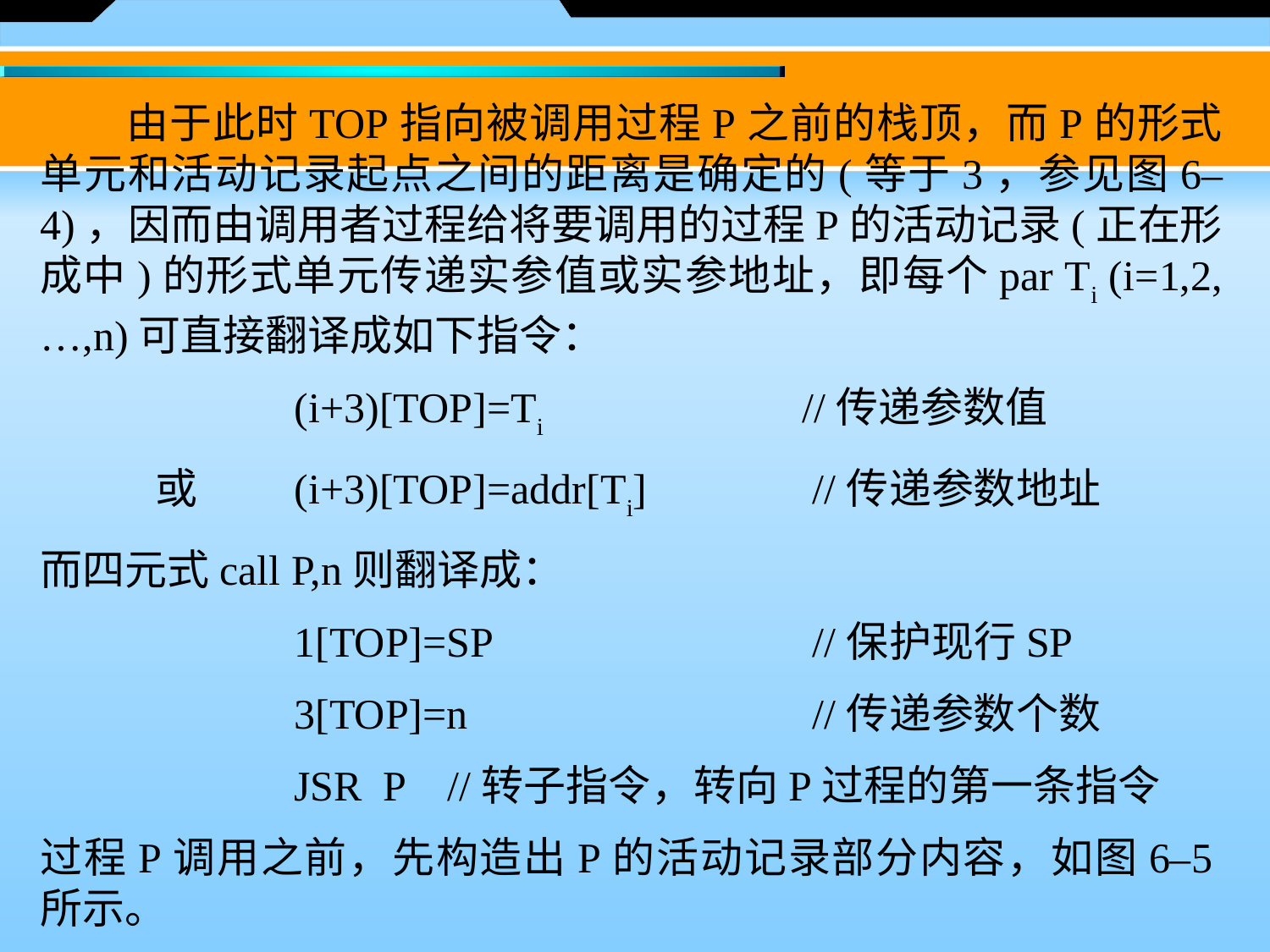

由于此时TOP指向被调用过程P之前的栈顶，而P的形式单元和活动记录起点之间的距离是确定的(等于3，参见图6–4)，因而由调用者过程给将要调用的过程P的活动记录(正在形成中)的形式单元传递实参值或实参地址，即每个par Ti (i=1,2,…,n)可直接翻译成如下指令：
            	(i+3)[TOP]=Ti            		//传递参数值
           或   	(i+3)[TOP]=addr[Ti]       	 //传递参数地址
而四元式call P,n则翻译成：
                 	1[TOP]=SP          		 //保护现行SP
                 	3[TOP]=n          		 //传递参数个数
                 	JSR  P    //转子指令，转向P过程的第一条指令
过程P调用之前，先构造出P的活动记录部分内容，如图6–5所示。